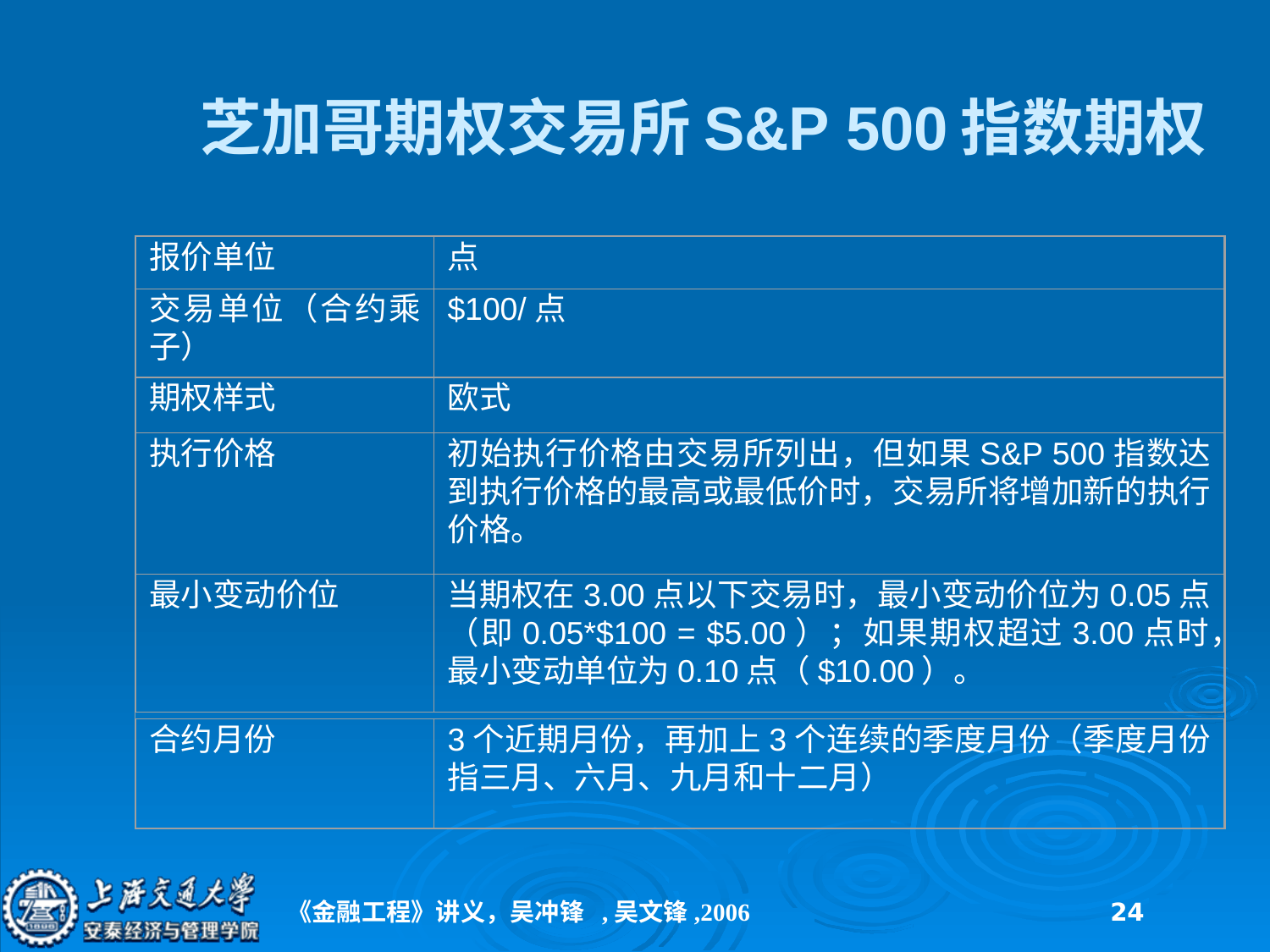

# 芝加哥期权交易所S&P 500指数期权

报价单位

点

交易单位（合约乘子）

$100/点

期权样式

欧式

执行价格

初始执行价格由交易所列出，但如果S&P 500指数达到执行价格的最高或最低价时，交易所将增加新的执行价格。

最小变动价位

当期权在3.00点以下交易时，最小变动价位为0.05点（即0.05*$100 = $5.00）；如果期权超过3.00点时，最小变动单位为0.10点（$10.00）。

合约月份

3个近期月份，再加上3个连续的季度月份（季度月份指三月、六月、九月和十二月）